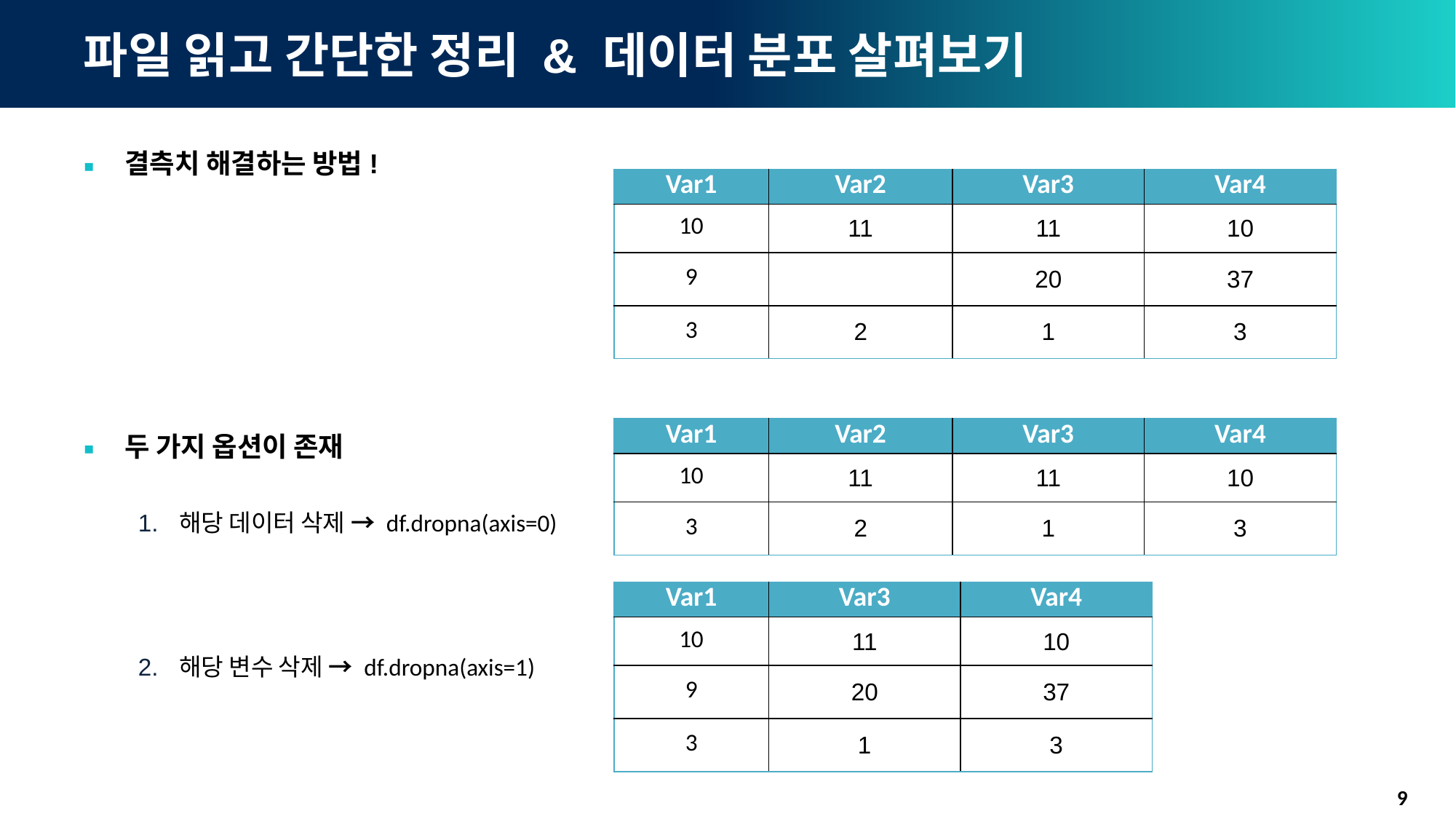

# 파일 읽고 간단한 정리 & 데이터 분포 살펴보기
결측치 해결하는 방법!

두 가지 옵션이 존재

해당 데이터 삭제 → df.dropna(axis=0)

해당 변수 삭제 → df.dropna(axis=1)

| Var1 | Var2 | Var3 | Var4 |
| --- | --- | --- | --- |
| 10 | 11 | 11 | 10 |
| 9 |  | 20 | 37 |
| 3 | 2 | 1 | 3 |
| Var1 | Var2 | Var3 | Var4 |
| --- | --- | --- | --- |
| 10 | 11 | 11 | 10 |
| 3 | 2 | 1 | 3 |
| Var1 | Var3 | Var4 |
| --- | --- | --- |
| 10 | 11 | 10 |
| 9 | 20 | 37 |
| 3 | 1 | 3 |
9